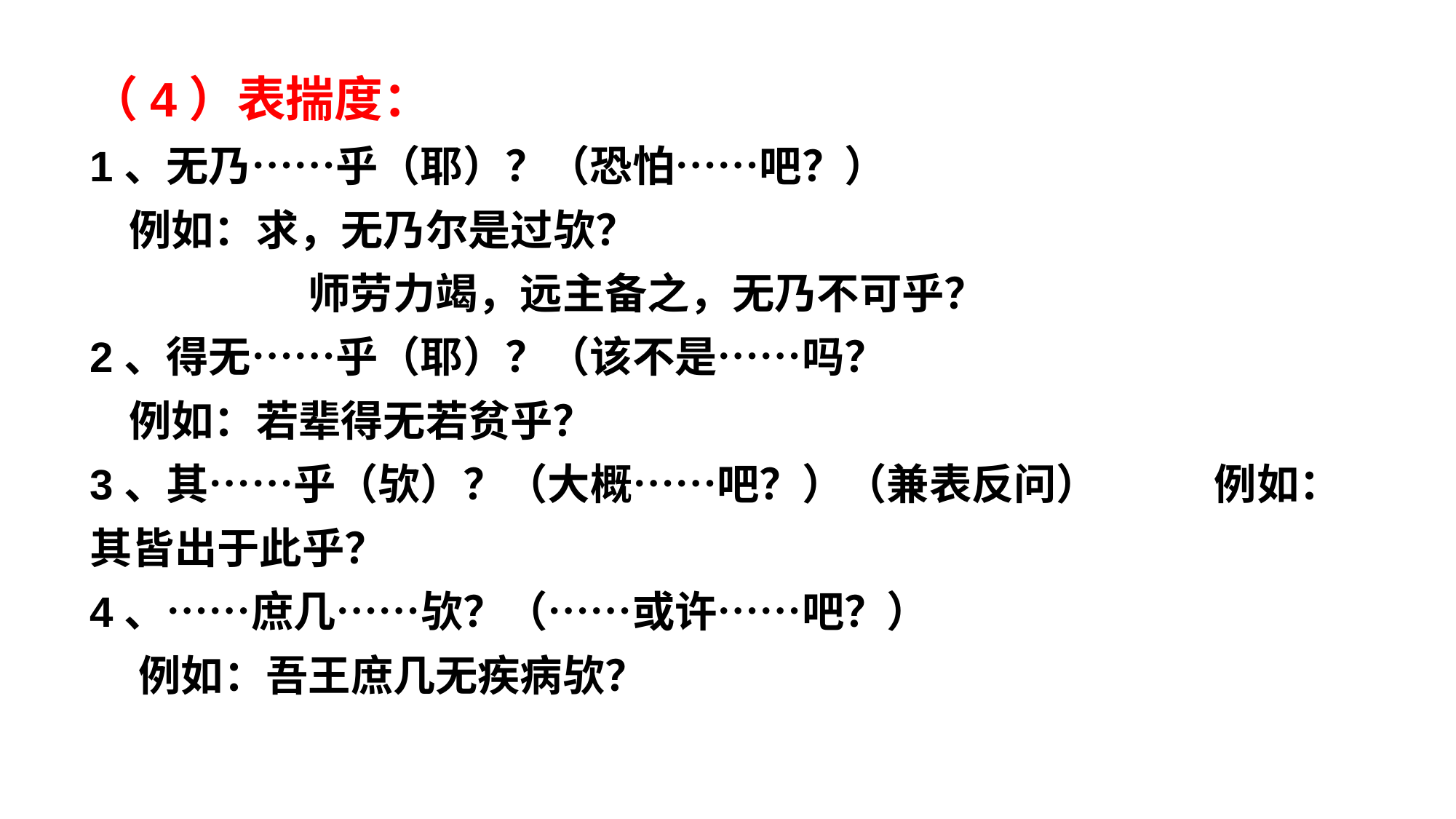

（4）表揣度：
1、无乃……乎（耶）？（恐怕……吧？）
   例如：求，无乃尔是过欤？
    		师劳力竭，远主备之，无乃不可乎？
2、得无……乎（耶）？（该不是……吗？
   例如：若辈得无若贫乎？
3、其……乎（欤）？（大概……吧？）（兼表反问）            例如：其皆出于此乎？
4、……庶几……欤？（……或许……吧？）
    例如：吾王庶几无疾病欤？

14